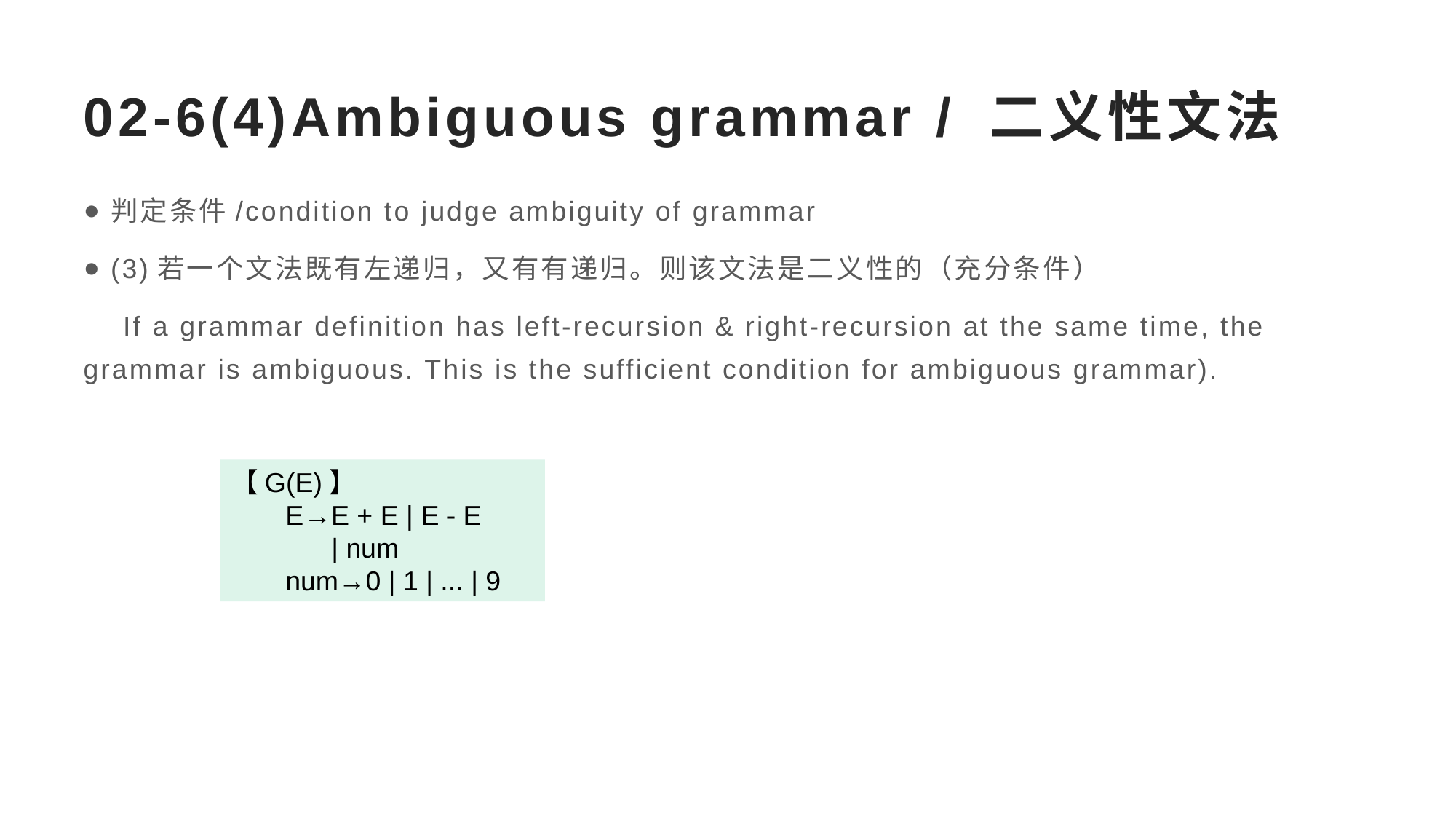

# 02-6(4)Ambiguous grammar / 二义性文法
判定条件/condition to judge ambiguity of grammar
(3)若一个文法既有左递归，又有有递归。则该文法是二义性的（充分条件）
    If a grammar definition has left-recursion & right-recursion at the same time, the grammar is ambiguous. This is the sufficient condition for ambiguous grammar).

【G(E)】
E→E + E | E - E
      | num
num→0 | 1 | ... | 9
64